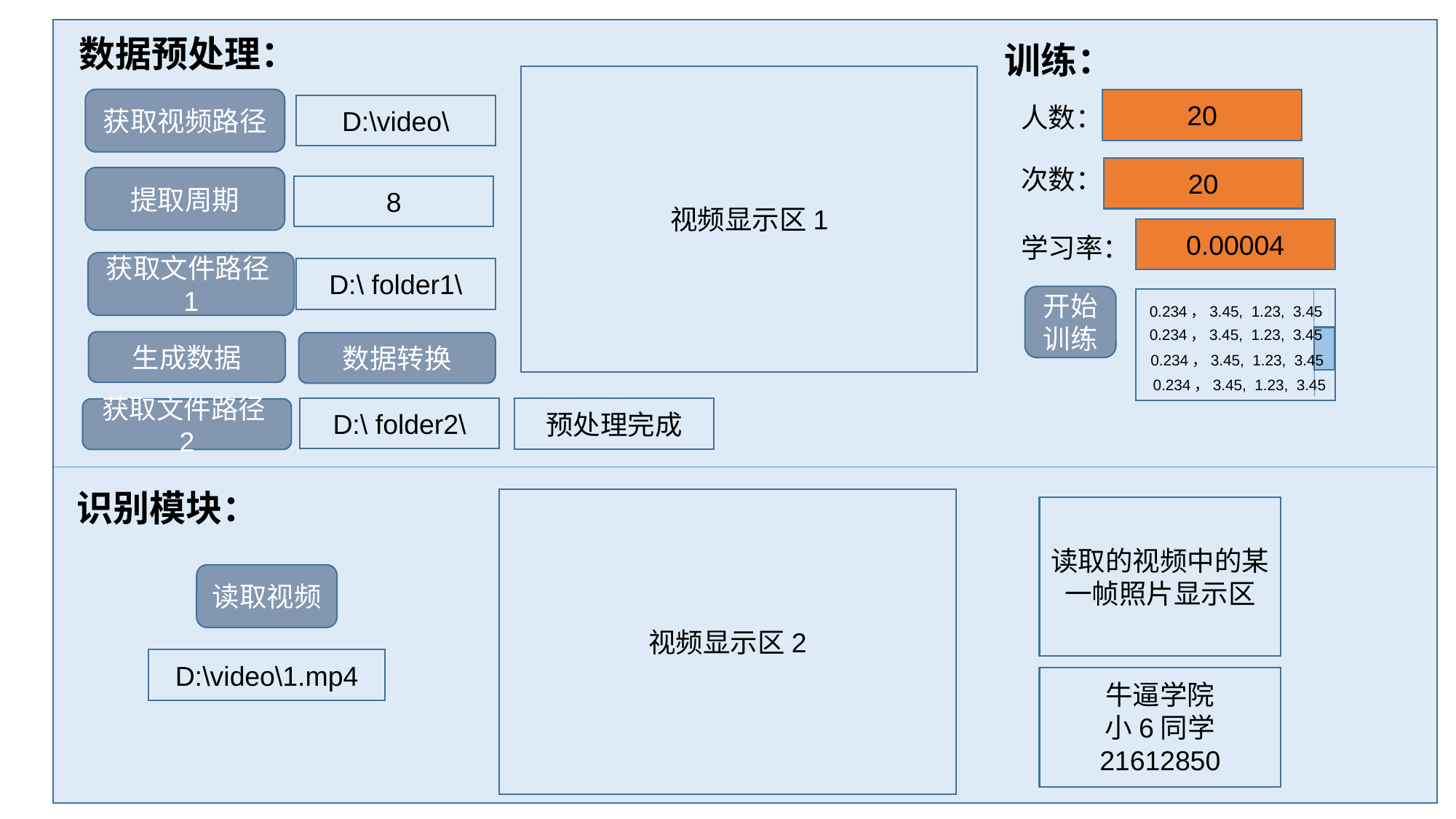

数据预处理：

训练：
视频显示区1
获取视频路径
20
D:\video\
人数：
次数：
20
提取周期
8
0.00004
学习率：

获取文件路径1

D:\ folder1\
开始
训练

0.234，3.45,  1.23,  3.45

0.234，3.45,  1.23,  3.45

生成数据
数据转换
0.234，3.45,  1.23,  3.45

0.234，3.45,  1.23,  3.45

D:\ folder2\
预处理完成
获取文件路径2
识别模块：
视频显示区2
读取的视频中的某一帧照片显示区
读取视频
D:\video\1.mp4
牛逼学院
小6同学
21612850